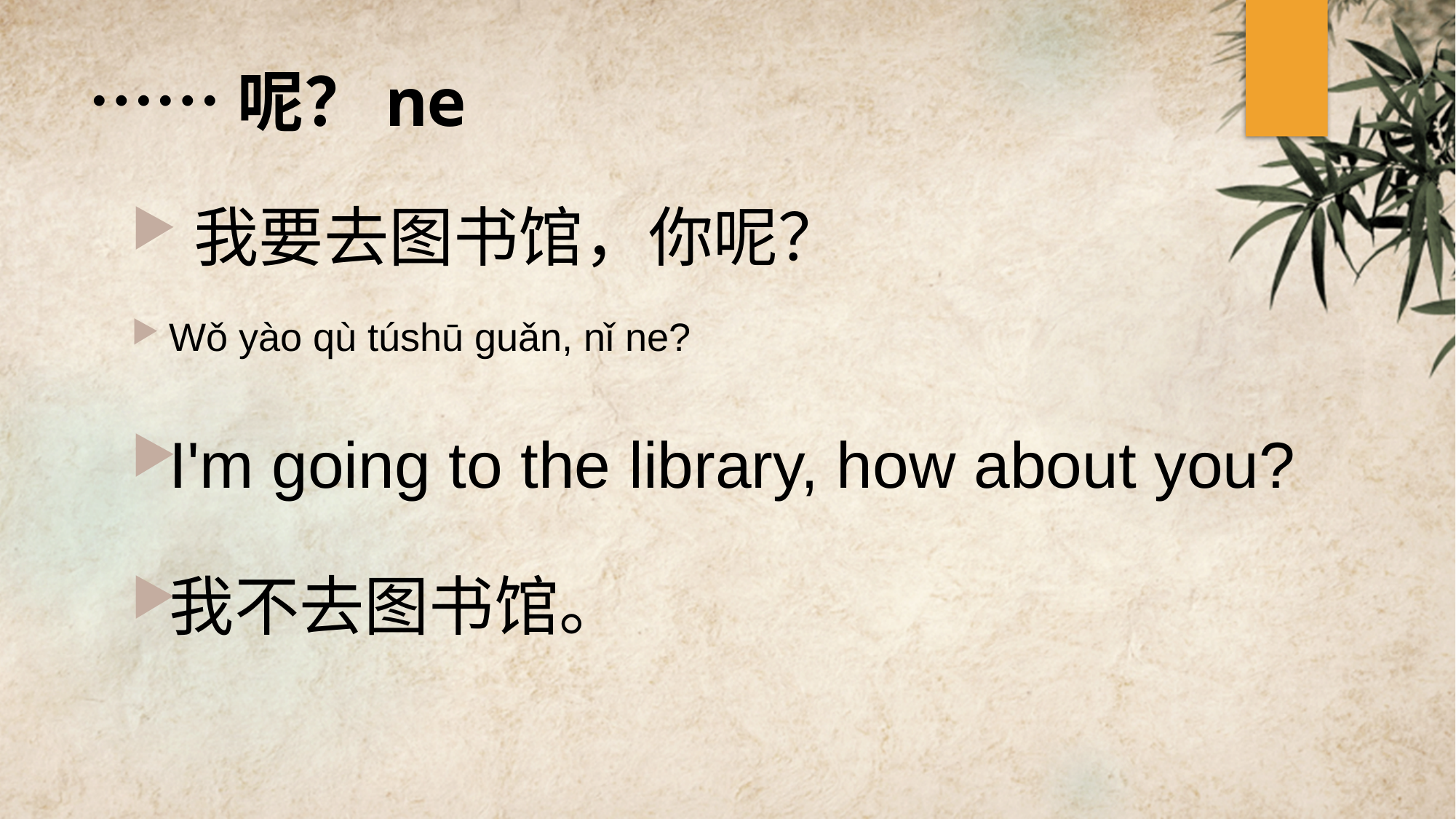

# ……呢？ne
 我要去图书馆，你呢？
Wǒ yào qù túshū guǎn, nǐ ne?
I'm going to the library, how about you?
我不去图书馆。